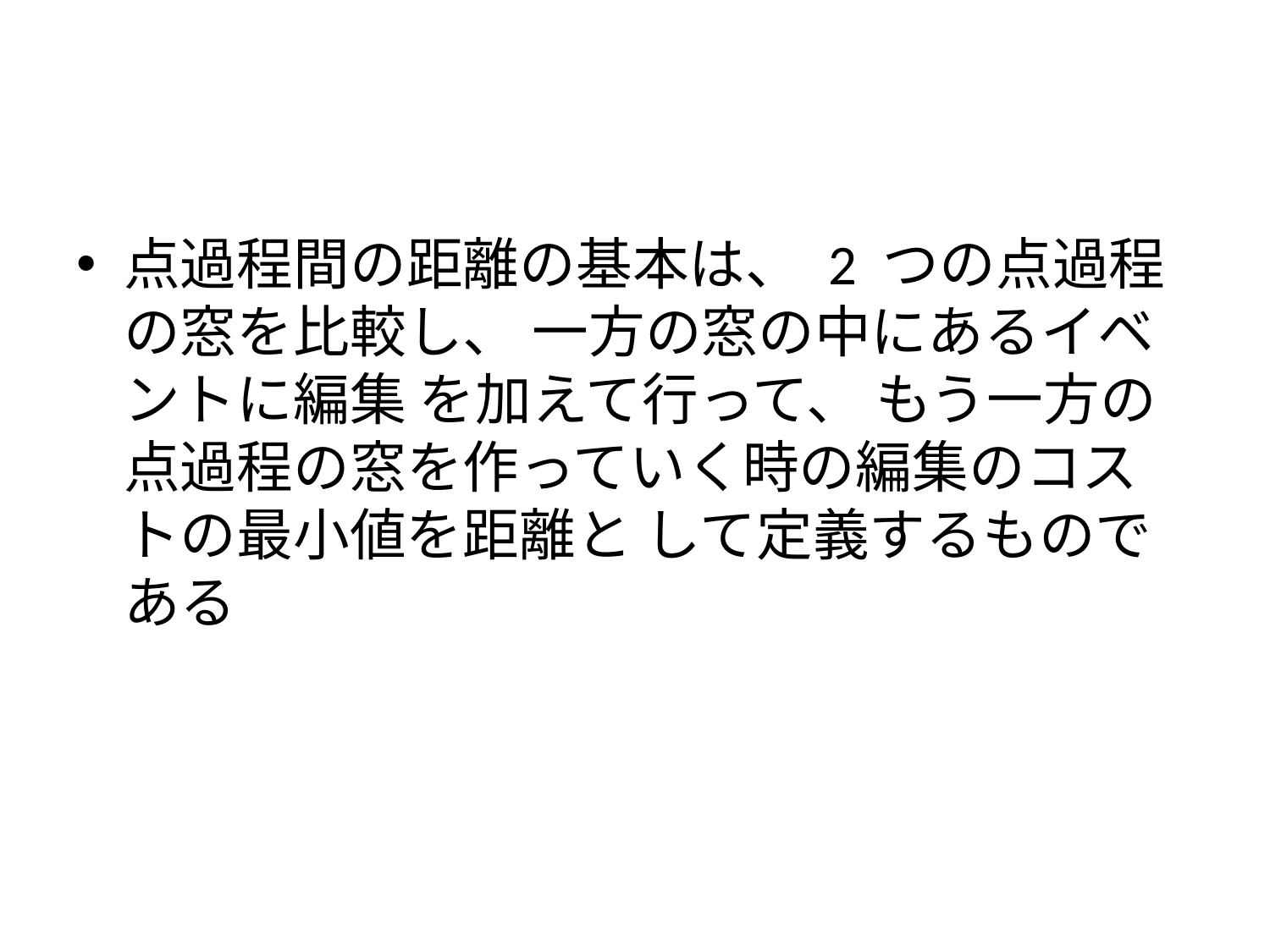

#
点過程間の距離の基本は、 2 つの点過程の窓を比較し、 一方の窓の中にあるイベントに編集 を加えて行って、 もう一方の点過程の窓を作っていく時の編集のコストの最小値を距離と して定義するものである